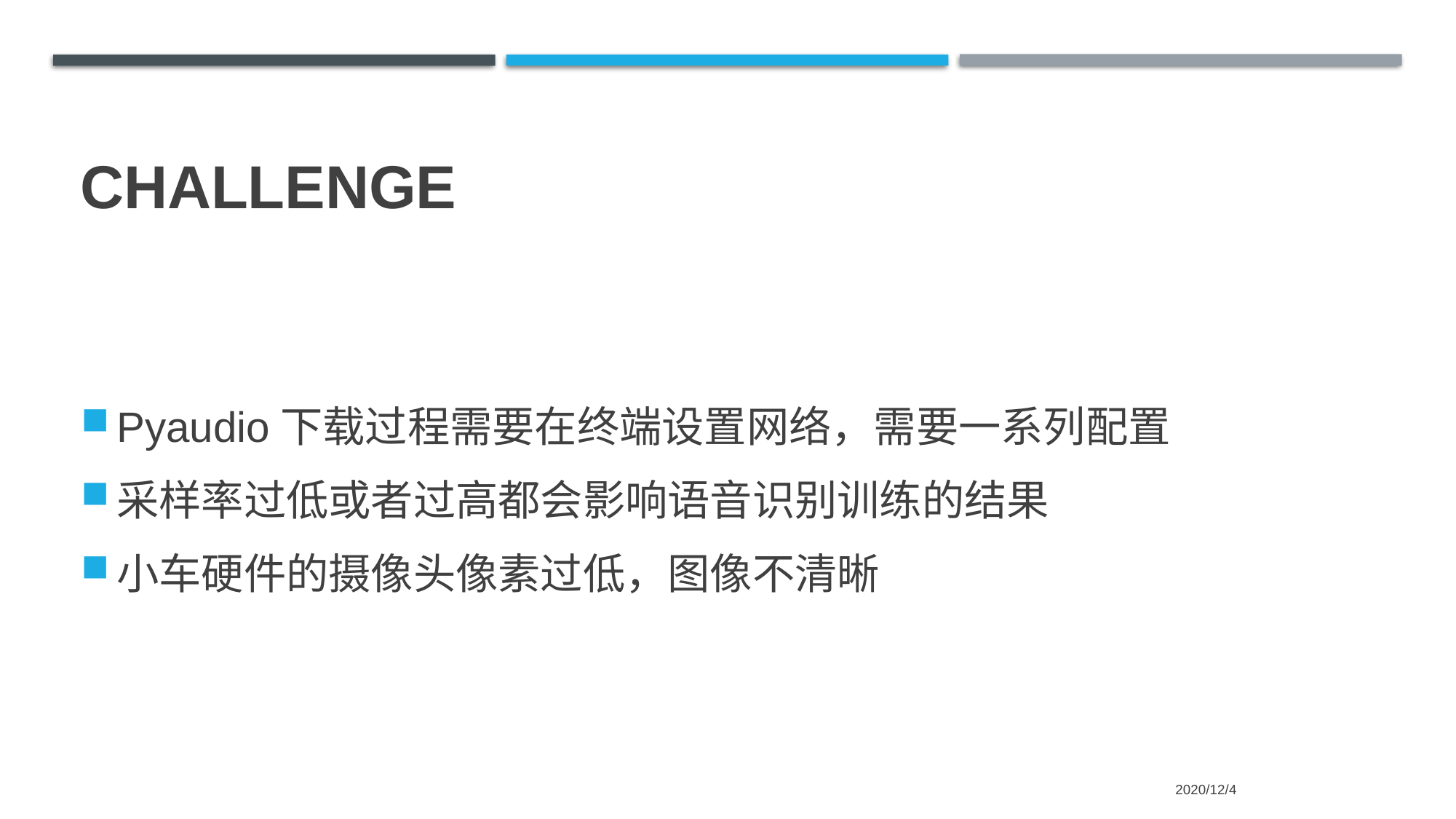

# challenge
Pyaudio下载过程需要在终端设置网络，需要一系列配置
采样率过低或者过高都会影响语音识别训练的结果
小车硬件的摄像头像素过低，图像不清晰
2020/12/4